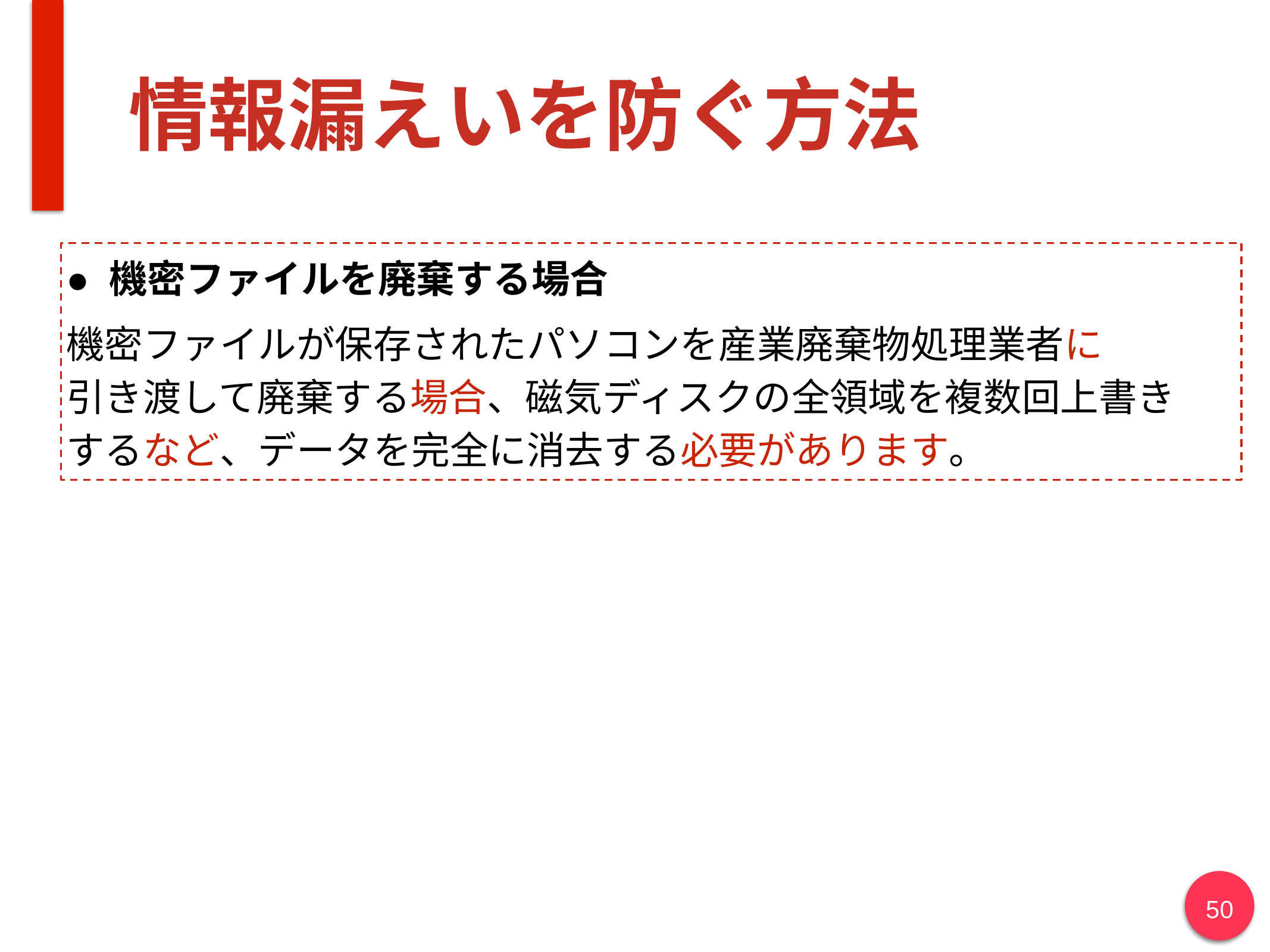

# 情報漏えいを防ぐ方法
● 機密ファイルを廃棄する場合
機密ファイルが保存されたパソコンを産業廃棄物処理業者に
引き渡して廃棄する場合、磁気ディスクの全領域を複数回上書き
するなど、データを完全に消去する必要があります。

50